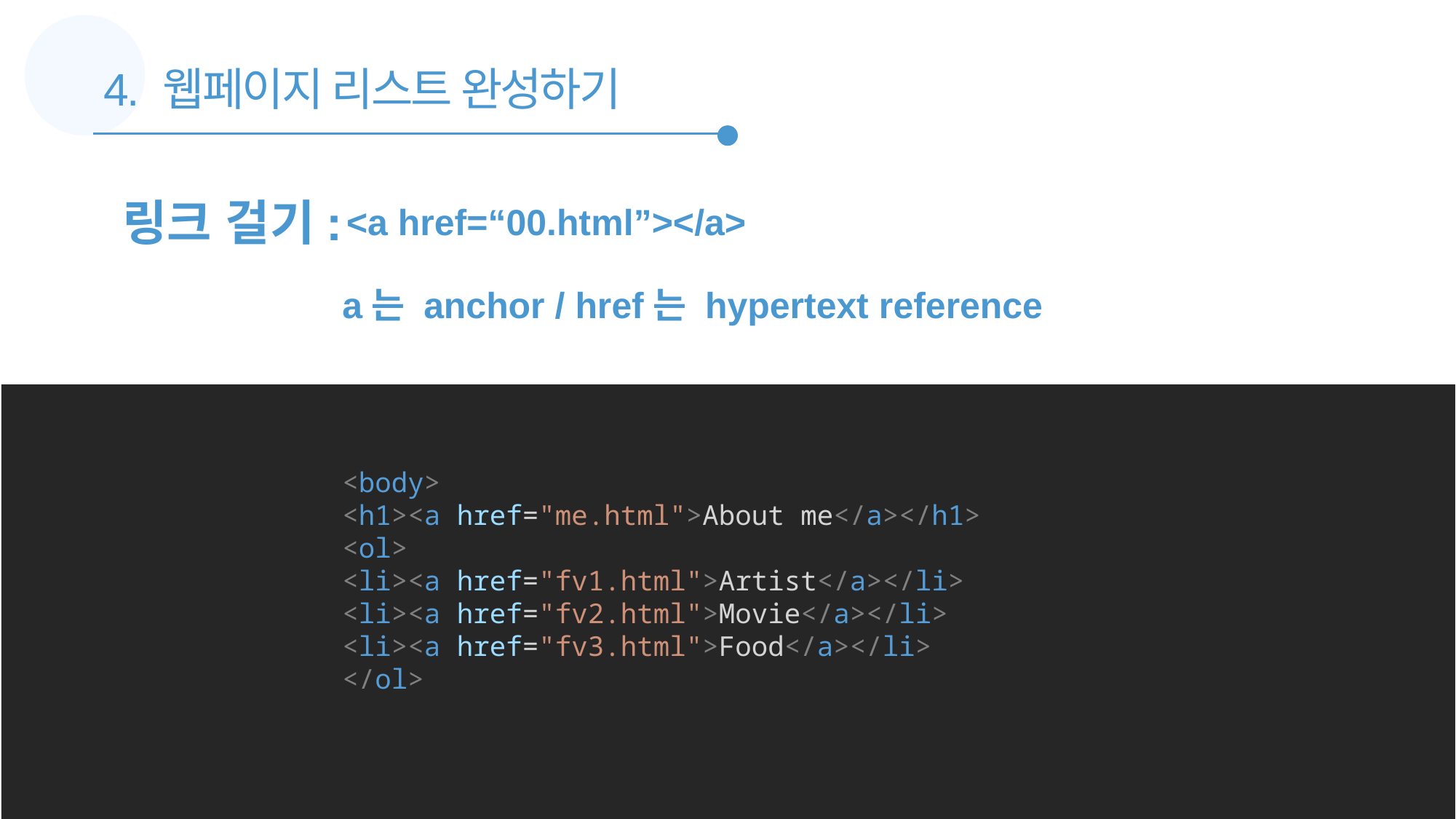

4. 웹페이지 리스트 완성하기

링크 걸기:
<a href=“00.html”></a>
a는 anchor / href는 hypertext reference

<body>
<h1><a href="me.html">About me</a></h1>
<ol>
<li><a href="fv1.html">Artist</a></li>
<li><a href="fv2.html">Movie</a></li>
<li><a href="fv3.html">Food</a></li>
</ol>